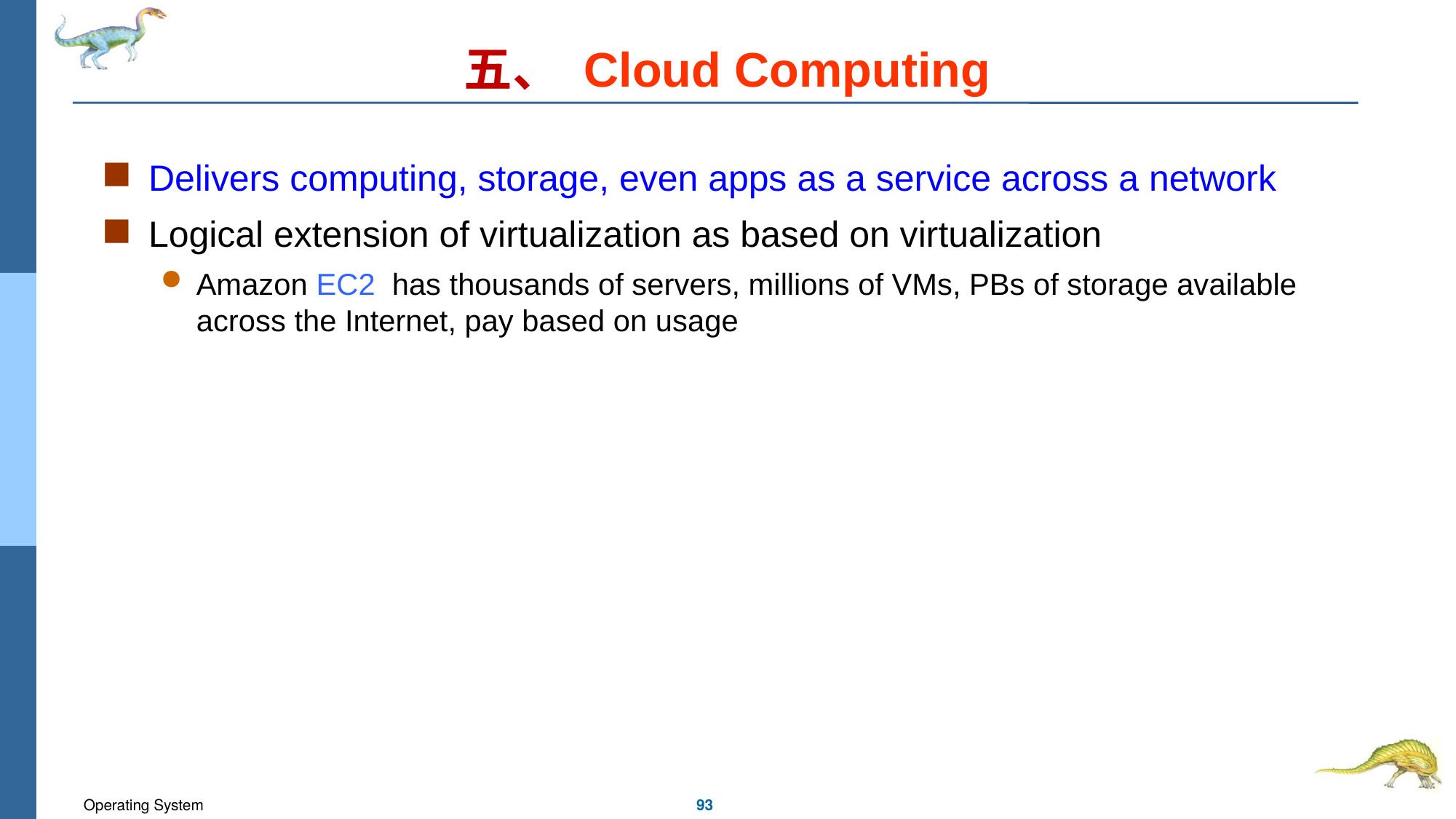

# 五、 Cloud Computing
Delivers computing, storage, even apps as a service across a network
Logical extension of virtualization as based on virtualization
Amazon EC2  has thousands of servers, millions of VMs, PBs of storage available across the Internet, pay based on usage